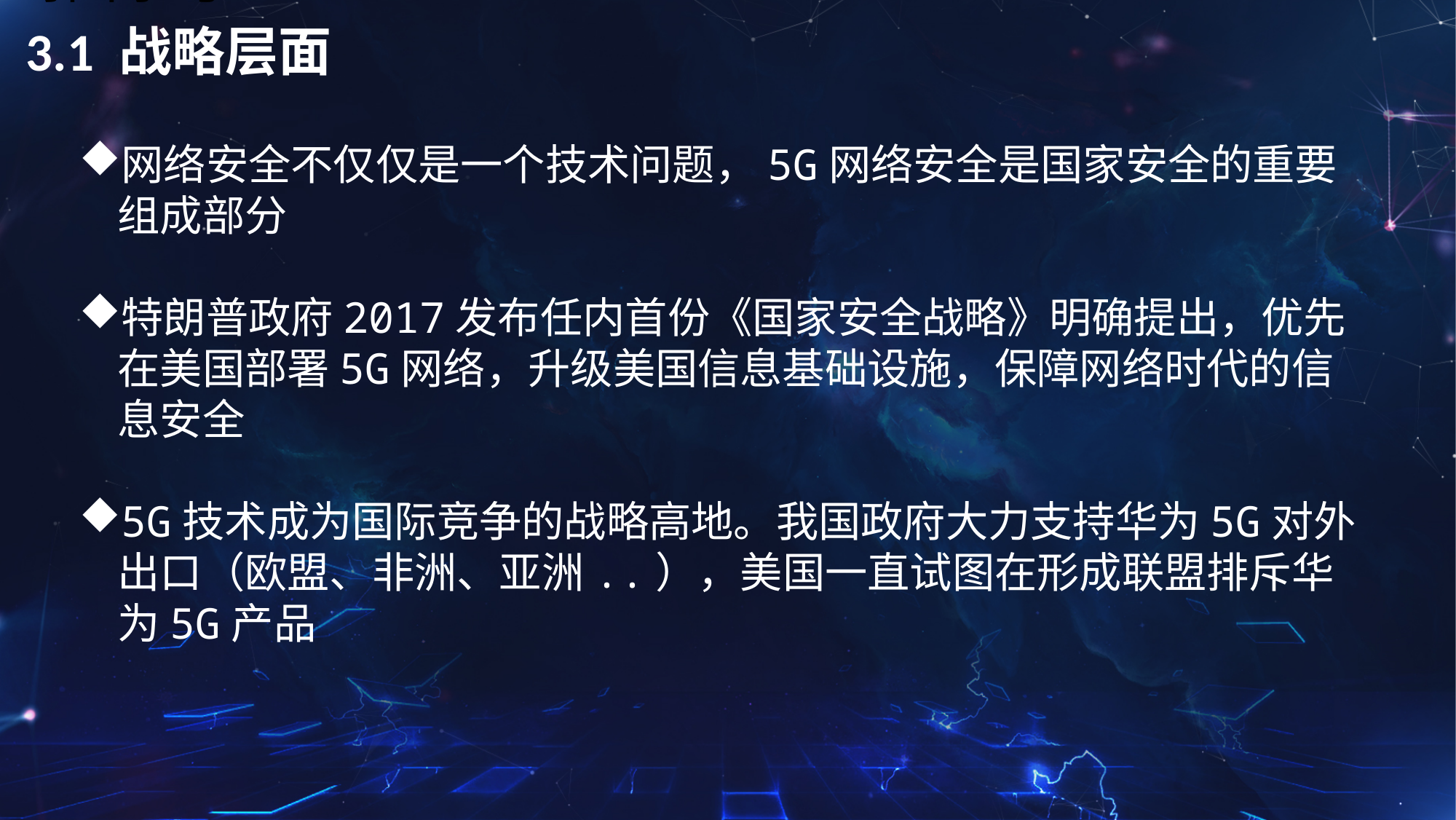

# 3.1 战略层面
网络安全不仅仅是一个技术问题，5G网络安全是国家安全的重要组成部分

特朗普政府2017发布任内首份《国家安全战略》明确提出，优先在美国部署5G网络，升级美国信息基础设施，保障网络时代的信息安全

5G技术成为国际竞争的战略高地。我国政府大力支持华为5G对外出口（欧盟、非洲、亚洲..），美国一直试图在形成联盟排斥华为5G产品